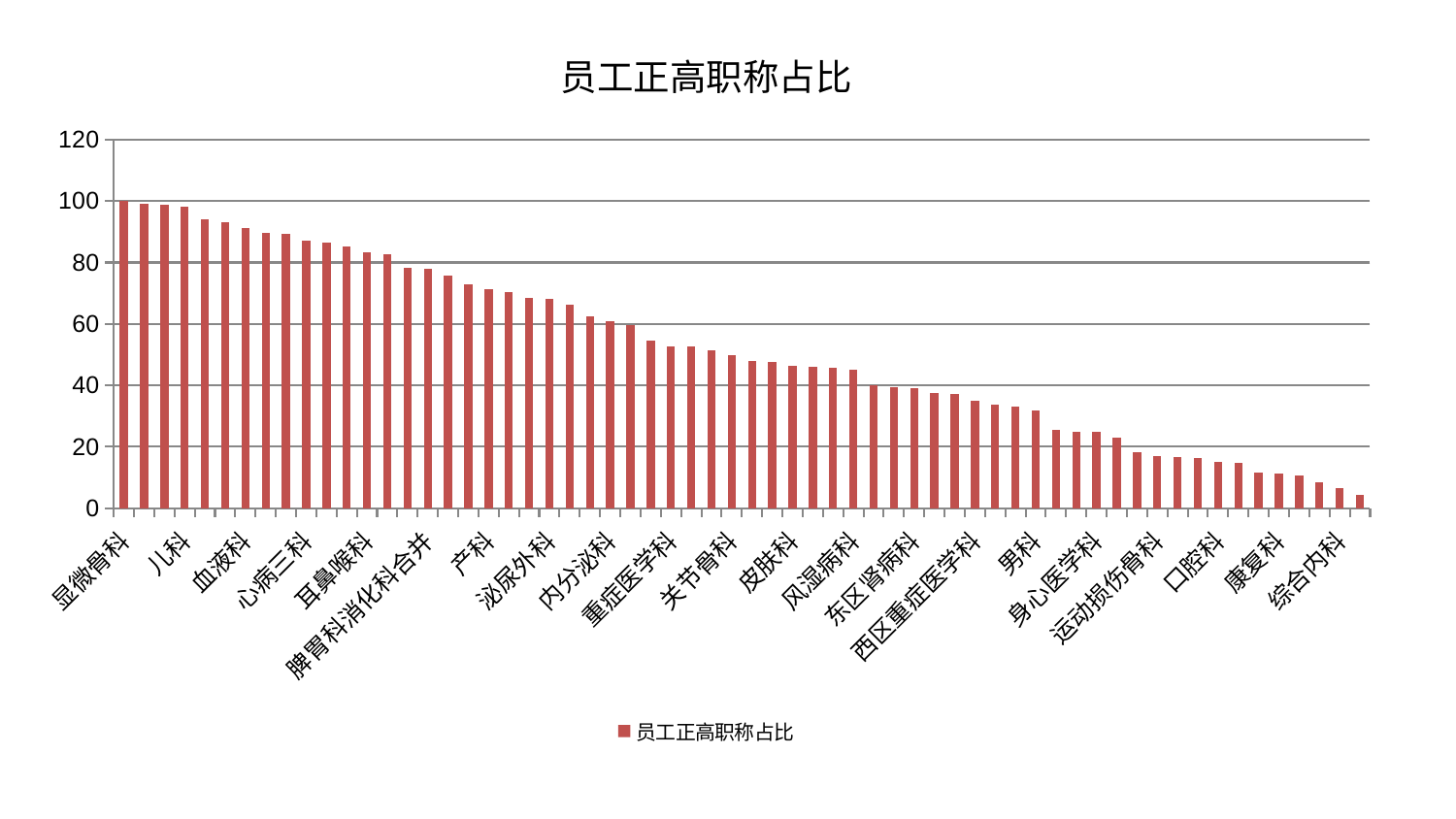

### Chart: 员工正高职称占比

| Category | 员工正高职称占比 |
|---|---|
| 显微骨科 | 100.0 |
| 肝病科 | 99.20492873714058 |
| 心病四科 | 98.70333762354822 |
| 儿科 | 98.10159735363926 |
| 神经内科 | 94.16199331716831 |
| 推拿科 | 93.03772710430547 |
| 血液科 | 91.16010773288167 |
| 肛肠科 | 89.74786147568804 |
| 骨科 | 89.4768088273546 |
| 心病三科 | 87.0730502468428 |
| 心病二科 | 86.52528460857431 |
| 脑病三科 | 85.23271017440464 |
| 耳鼻喉科 | 83.22460049647152 |
| 肾脏内科 | 82.56951323386562 |
| 周围血管科 | 78.20868351584478 |
| 脾胃科消化科合并 | 77.99406862951089 |
| 医院 | 75.70759260464234 |
| 东区重症医学科 | 72.82443352888947 |
| 产科 | 71.25124440485955 |
| 微创骨科 | 70.51467583505341 |
| 普通外科 | 68.496710365382 |
| 泌尿外科 | 68.3232504003481 |
| 脑病一科 | 66.411493300664 |
| 呼吸内科 | 62.33521350193007 |
| 内分泌科 | 60.83478726377051 |
| 脊柱骨科 | 59.71418424959461 |
| 创伤骨科 | 54.62388538678789 |
| 重症医学科 | 52.76558496550184 |
| 妇科 | 52.55332672178649 |
| 肾病科 | 51.544321317661804 |
| 关节骨科 | 49.94751814922142 |
| 针灸科 | 48.075335722296145 |
| 心病一科 | 47.71879655203555 |
| 皮肤科 | 46.35821588517516 |
| 治未病中心 | 45.91970129705354 |
| 中医外治中心 | 45.65963390547512 |
| 风湿病科 | 45.10895812374769 |
| 脑病二科 | 40.08365812305621 |
| 消化内科 | 39.567070240043265 |
| 东区肾病科 | 39.025155513700625 |
| 妇科妇二科合并 | 37.65515260543551 |
| 神经外科 | 37.26587814571057 |
| 西区重症医学科 | 35.009782341230846 |
| 老年医学科 | 33.76125722543647 |
| 中医经典科 | 33.135874618615226 |
| 男科 | 31.70483049855657 |
| 美容皮肤科 | 25.647090075940334 |
| 肝胆外科 | 24.81449110847363 |
| 身心医学科 | 24.747187788424846 |
| 小儿推拿科 | 23.00015685639902 |
| 心血管内科 | 18.39134557042621 |
| 运动损伤骨科 | 16.876498409994337 |
| 肿瘤内科 | 16.63744070058902 |
| 胸外科 | 16.232509450088987 |
| 口腔科 | 15.143372656809403 |
| 乳腺甲状腺外科 | 14.637617066571345 |
| 脾胃病科 | 11.644085548136697 |
| 康复科 | 11.448073940254748 |
| 妇二科 | 10.675893329629991 |
| 眼科 | 8.602813120981788 |
| 综合内科 | 6.687093418398612 |
| 小儿骨科 | 4.34210499182575 |
101